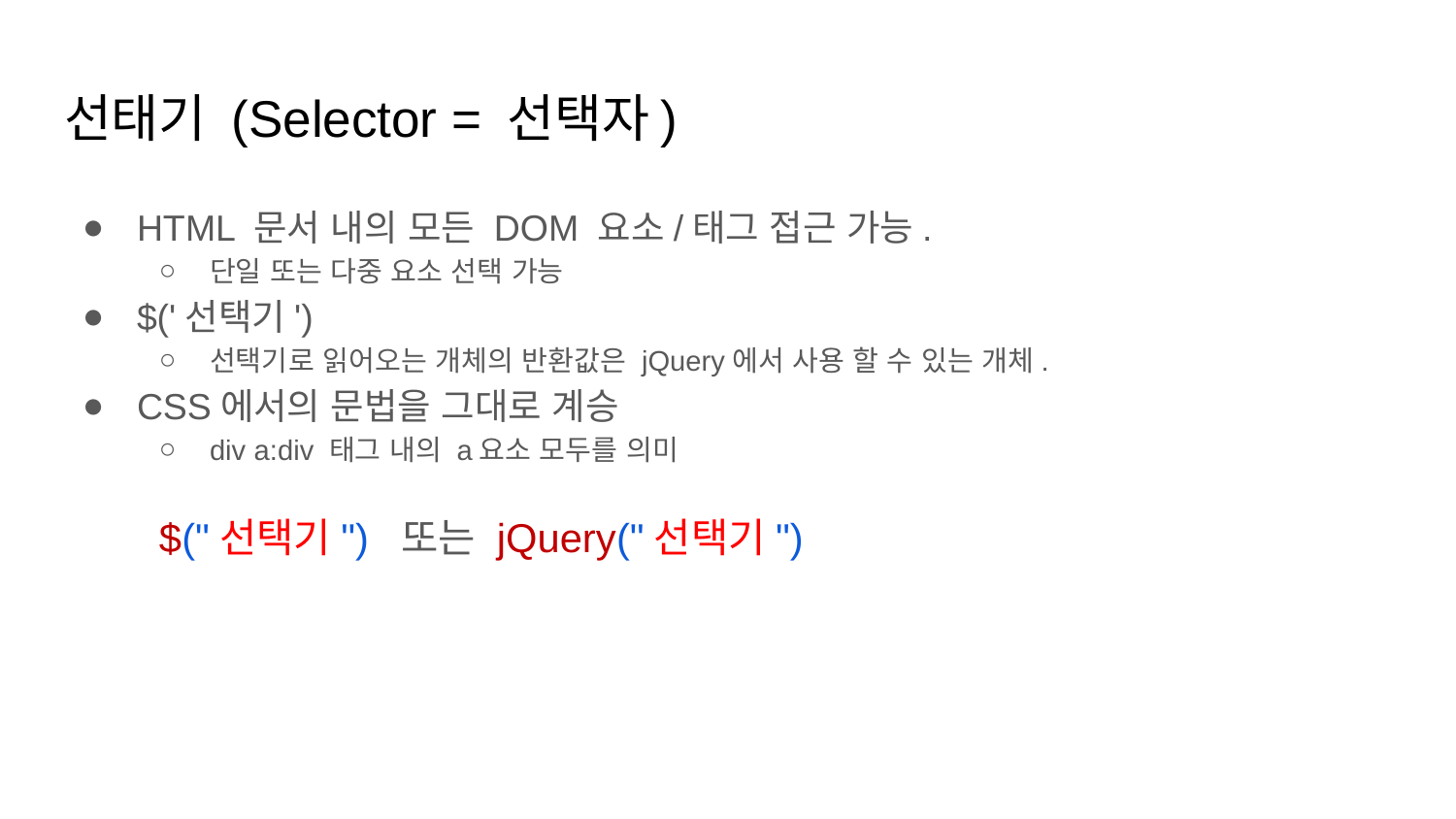

# 선태기 (Selector = 선택자)
HTML 문서 내의 모든 DOM 요소/태그 접근 가능.
단일 또는 다중 요소 선택 가능
$('선택기')
선택기로 읽어오는 개체의 반환값은 jQuery에서 사용 할 수 있는 개체.
CSS에서의 문법을 그대로 계승
div a:div 태그 내의 a요소 모두를 의미

$("선택기")  또는 jQuery("선택기")